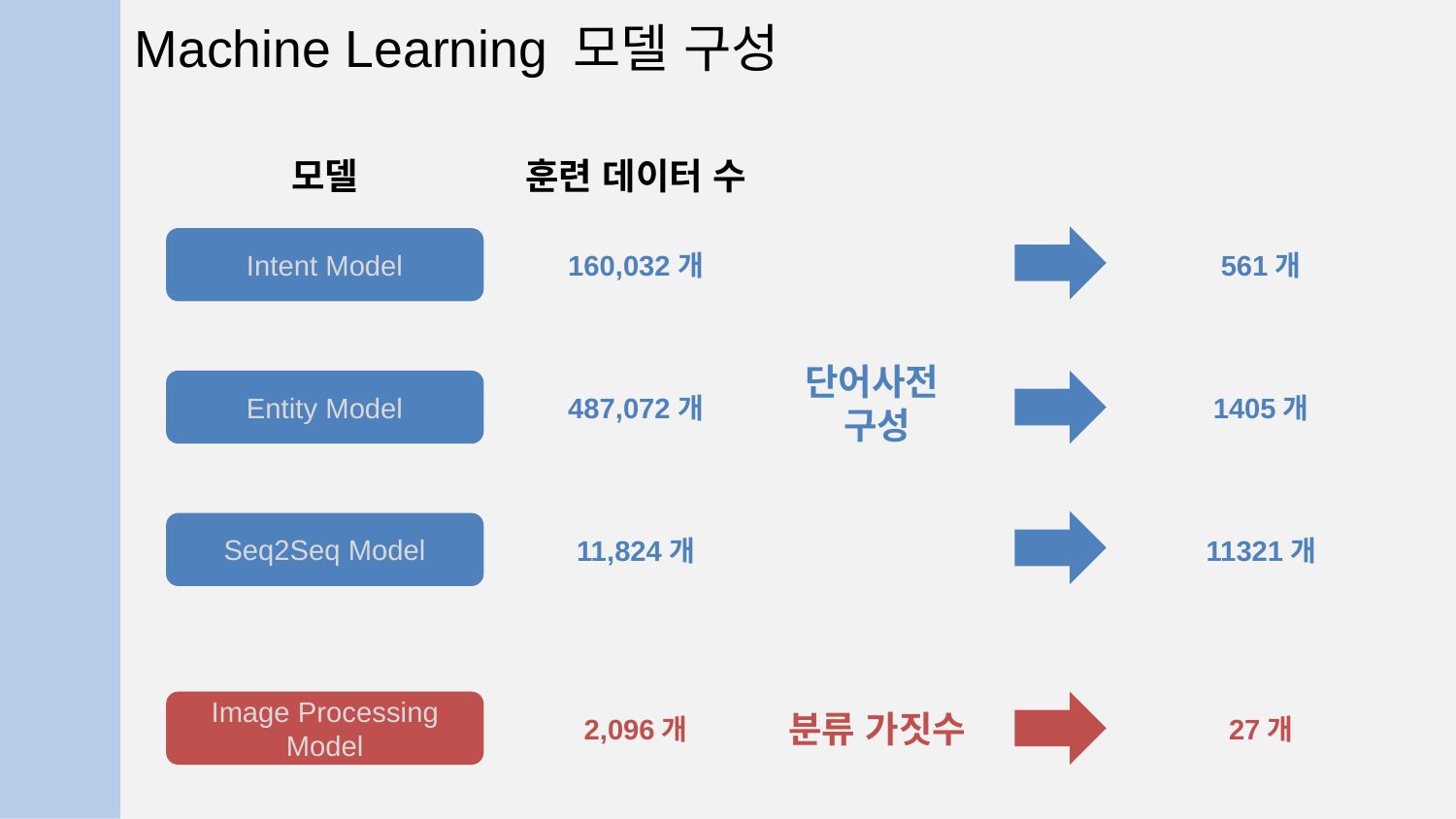

# Machine Learning 모델 구성
모델
훈련 데이터 수
160,032개

561개
Intent Model
단어사전
구성
1405개
487,072개
Entity Model

11321개
11,824개

Seq2Seq Model
27개
2,096개
Image Processing Model

분류 가짓수